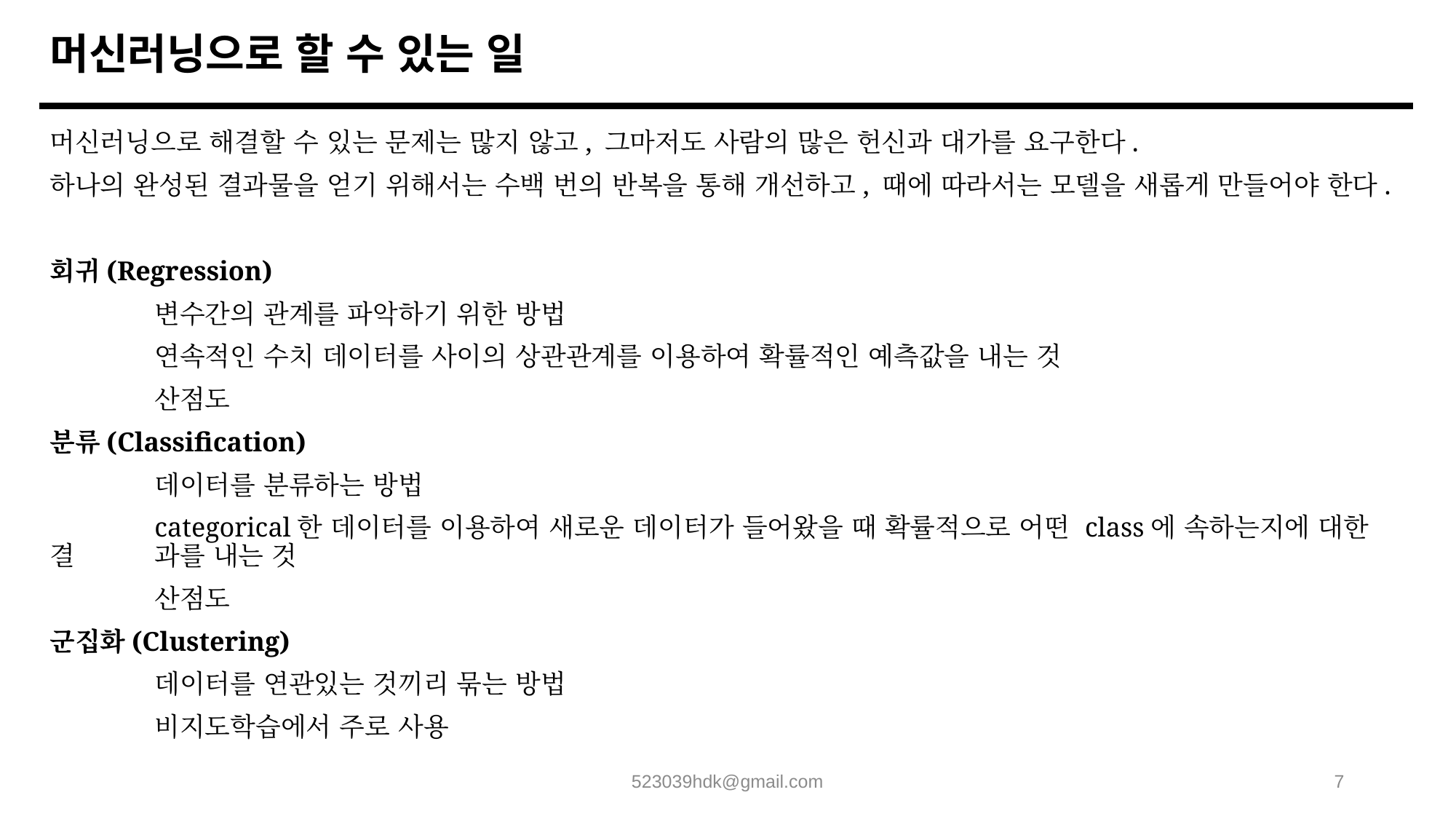

머신러닝으로 할 수 있는 일
머신러닝으로 해결할 수 있는 문제는 많지 않고, 그마저도 사람의 많은 헌신과 대가를 요구한다.
하나의 완성된 결과물을 얻기 위해서는 수백 번의 반복을 통해 개선하고, 때에 따라서는 모델을 새롭게 만들어야 한다.

회귀(Regression)
	변수간의 관계를 파악하기 위한 방법
	연속적인 수치 데이터를 사이의 상관관계를 이용하여 확률적인 예측값을 내는 것
	산점도
분류(Classification)
	데이터를 분류하는 방법
	categorical한 데이터를 이용하여 새로운 데이터가 들어왔을 때 확률적으로 어떤 class에 속하는지에 대한 결	과를 내는 것
	산점도
군집화(Clustering)
	데이터를 연관있는 것끼리 묶는 방법
	비지도학습에서 주로 사용
523039hdk@gmail.com
7